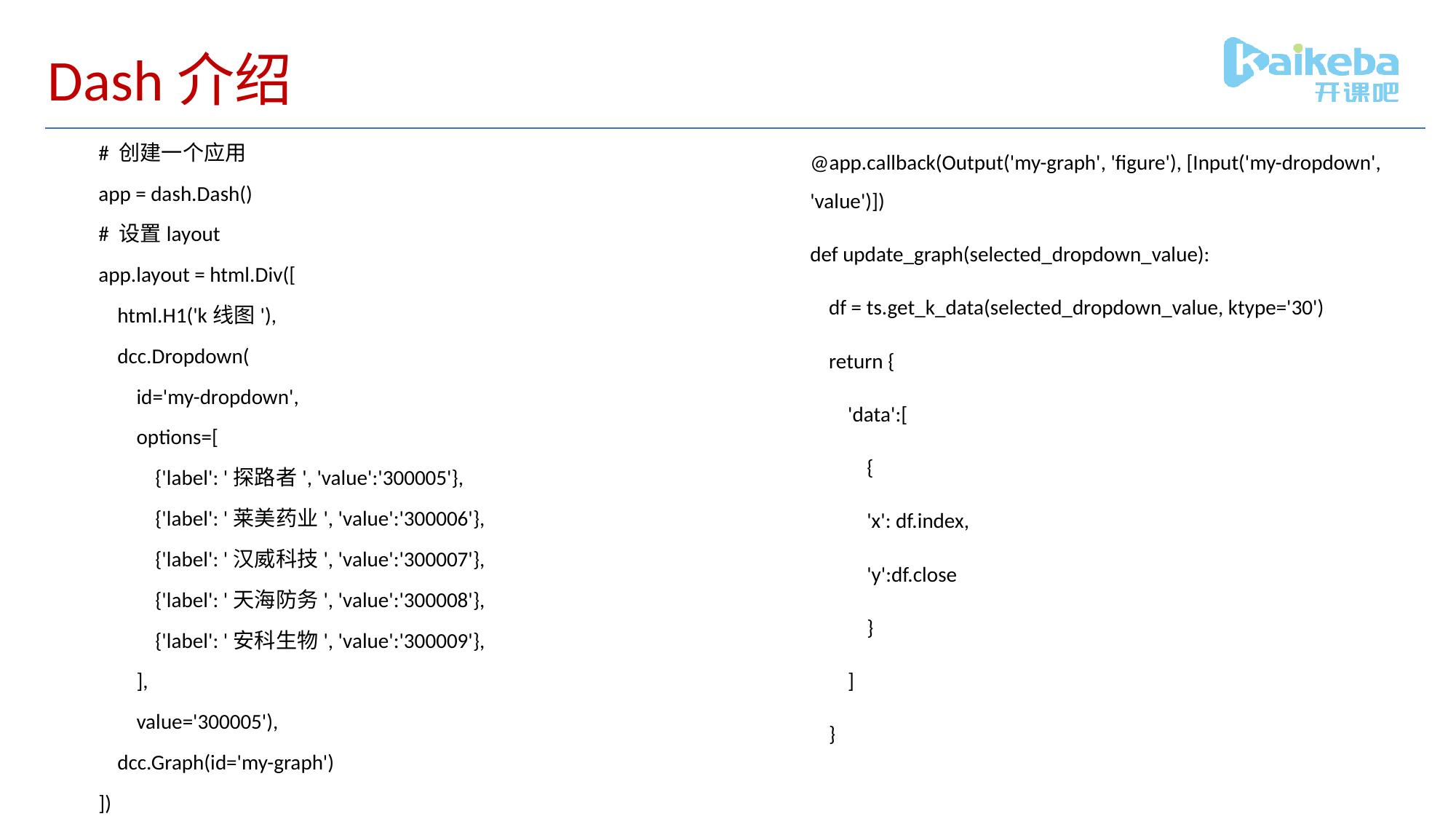

# Dash介绍
@app.callback(Output('my-graph', 'figure'), [Input('my-dropdown', 'value')])
def update_graph(selected_dropdown_value):
    df = ts.get_k_data(selected_dropdown_value, ktype='30')
    return {
        'data':[
            {
            'x': df.index,
            'y':df.close
            }
        ]
    }
# 创建一个应用
app = dash.Dash()
# 设置layout
app.layout = html.Div([
    html.H1('k线图'),
    dcc.Dropdown(
        id='my-dropdown',
        options=[
            {'label': '探路者', 'value':'300005'},
            {'label': '莱美药业', 'value':'300006'},
            {'label': '汉威科技', 'value':'300007'},
            {'label': '天海防务', 'value':'300008'},
            {'label': '安科生物', 'value':'300009'},
        ],
        value='300005'),
    dcc.Graph(id='my-graph')
])